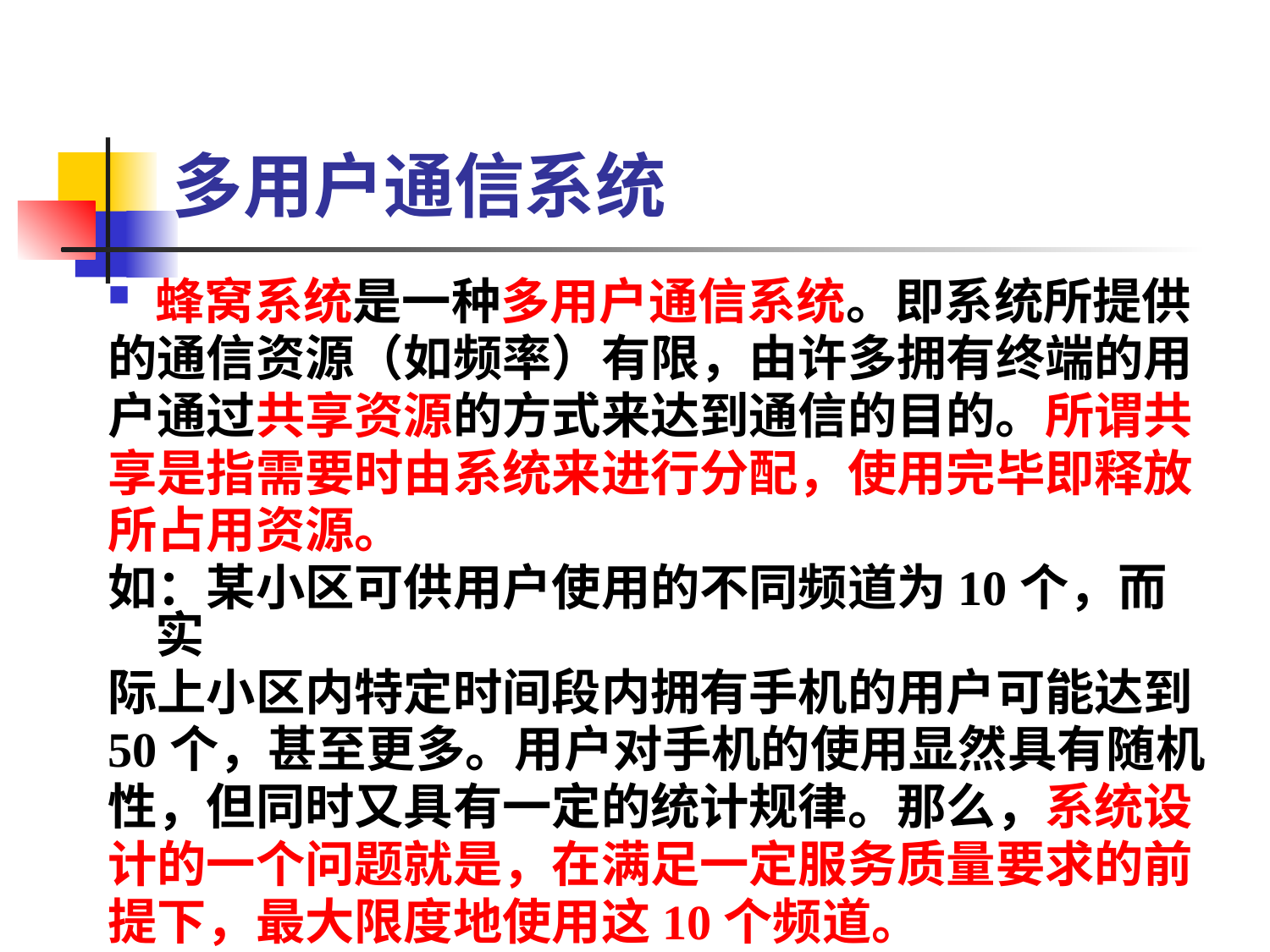

# 多用户通信系统
蜂窝系统是一种多用户通信系统。即系统所提供
的通信资源（如频率）有限，由许多拥有终端的用
户通过共享资源的方式来达到通信的目的。所谓共
享是指需要时由系统来进行分配，使用完毕即释放
所占用资源。
如：某小区可供用户使用的不同频道为10个，而实
际上小区内特定时间段内拥有手机的用户可能达到
50个，甚至更多。用户对手机的使用显然具有随机
性，但同时又具有一定的统计规律。那么，系统设
计的一个问题就是，在满足一定服务质量要求的前
提下，最大限度地使用这10个频道。